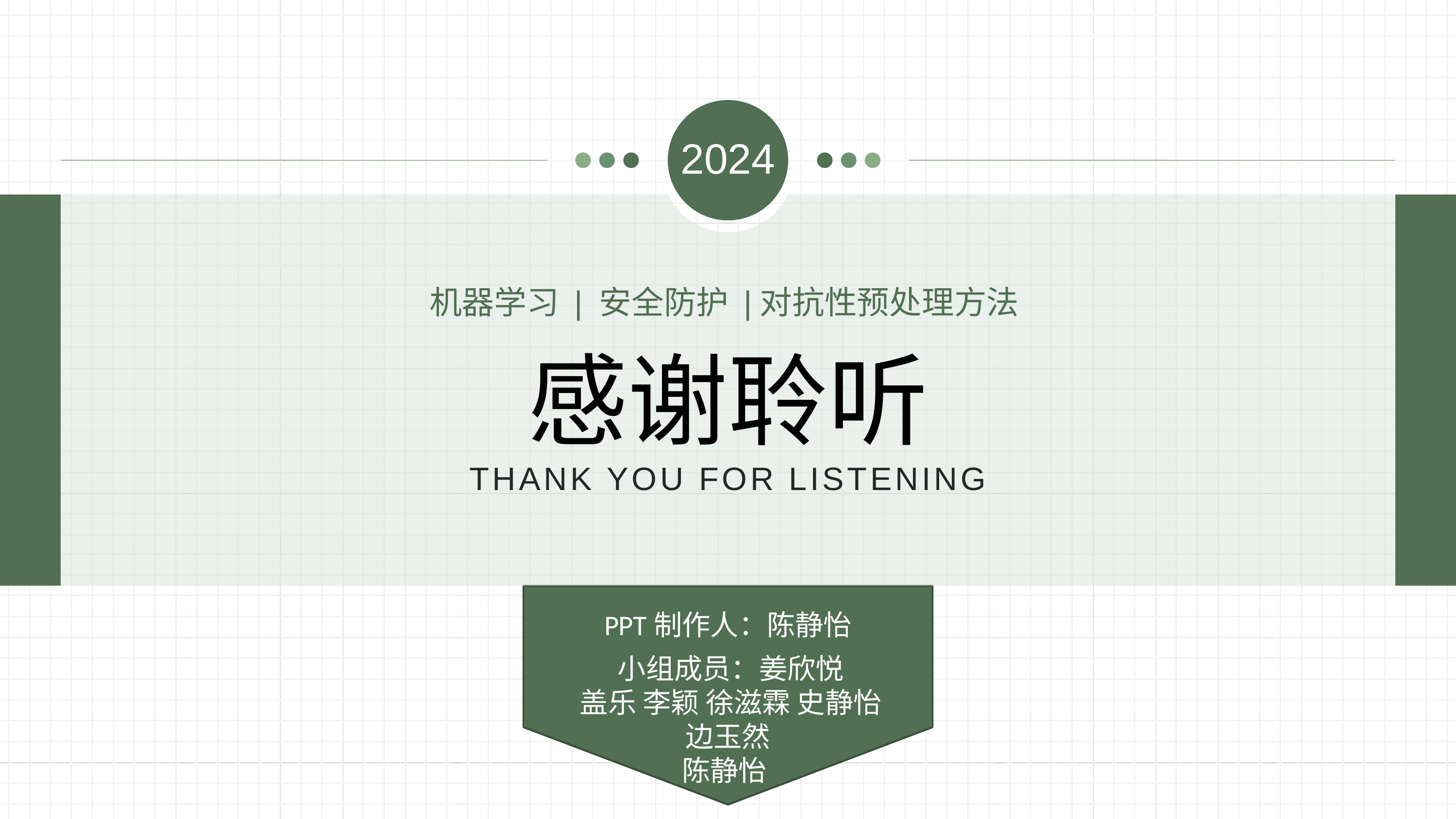

2024

机器学习 | 安全防护 |对抗性预处理方法
感谢聆听
THANK YOU FOR LISTENING

PPT制作人：陈静怡
小组成员：姜欣悦
盖乐 李颖 徐滋霖 史静怡
边玉然
陈静怡